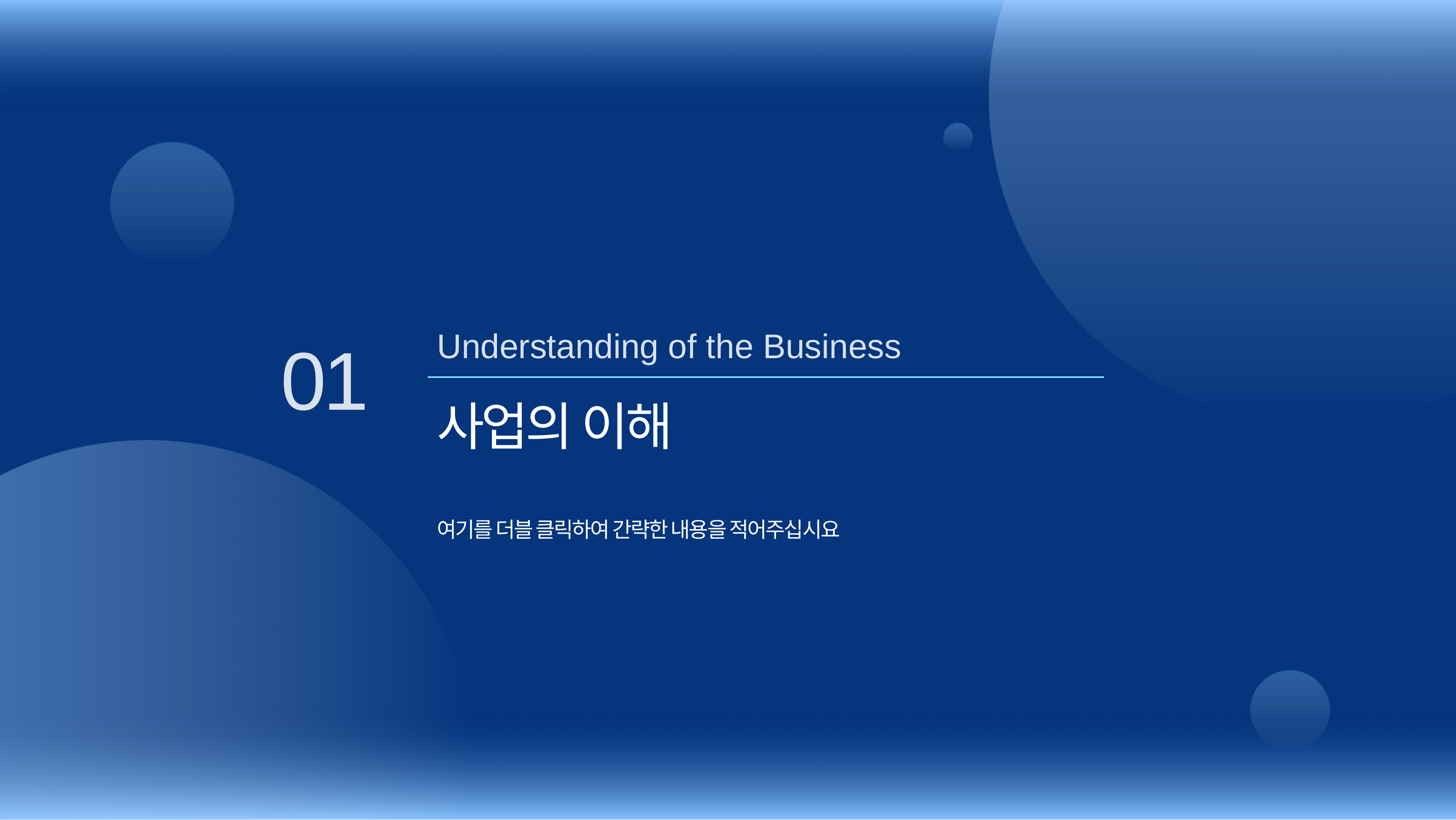

Understanding of the Business
01
사업의 이해
여기를 더블 클릭하여 간략한 내용을 적어주십시요